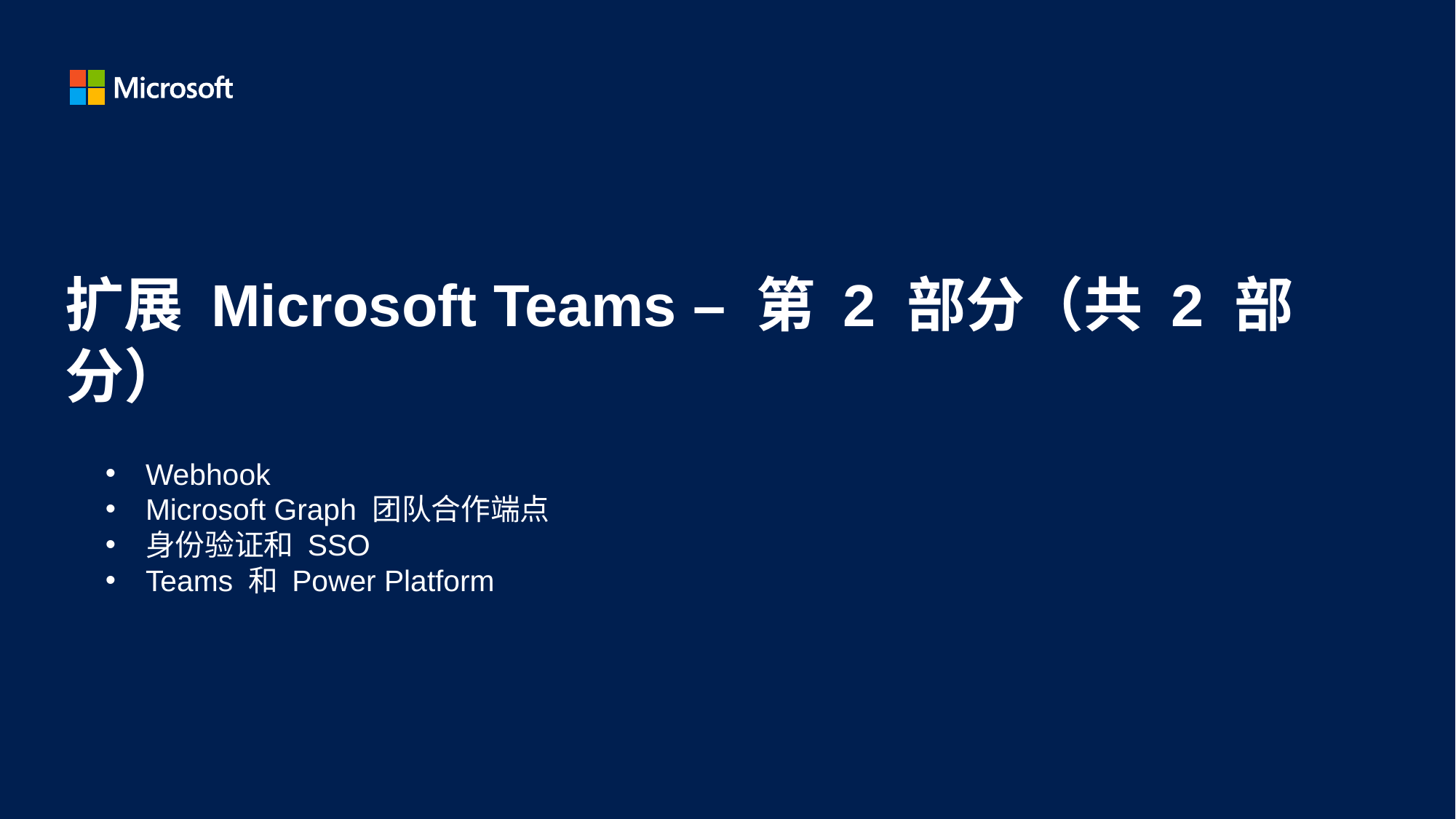

# 扩展 Microsoft Teams – 第 2 部分（共 2 部分）
Webhook
Microsoft Graph 团队合作端点
身份验证和 SSO
Teams 和 Power Platform